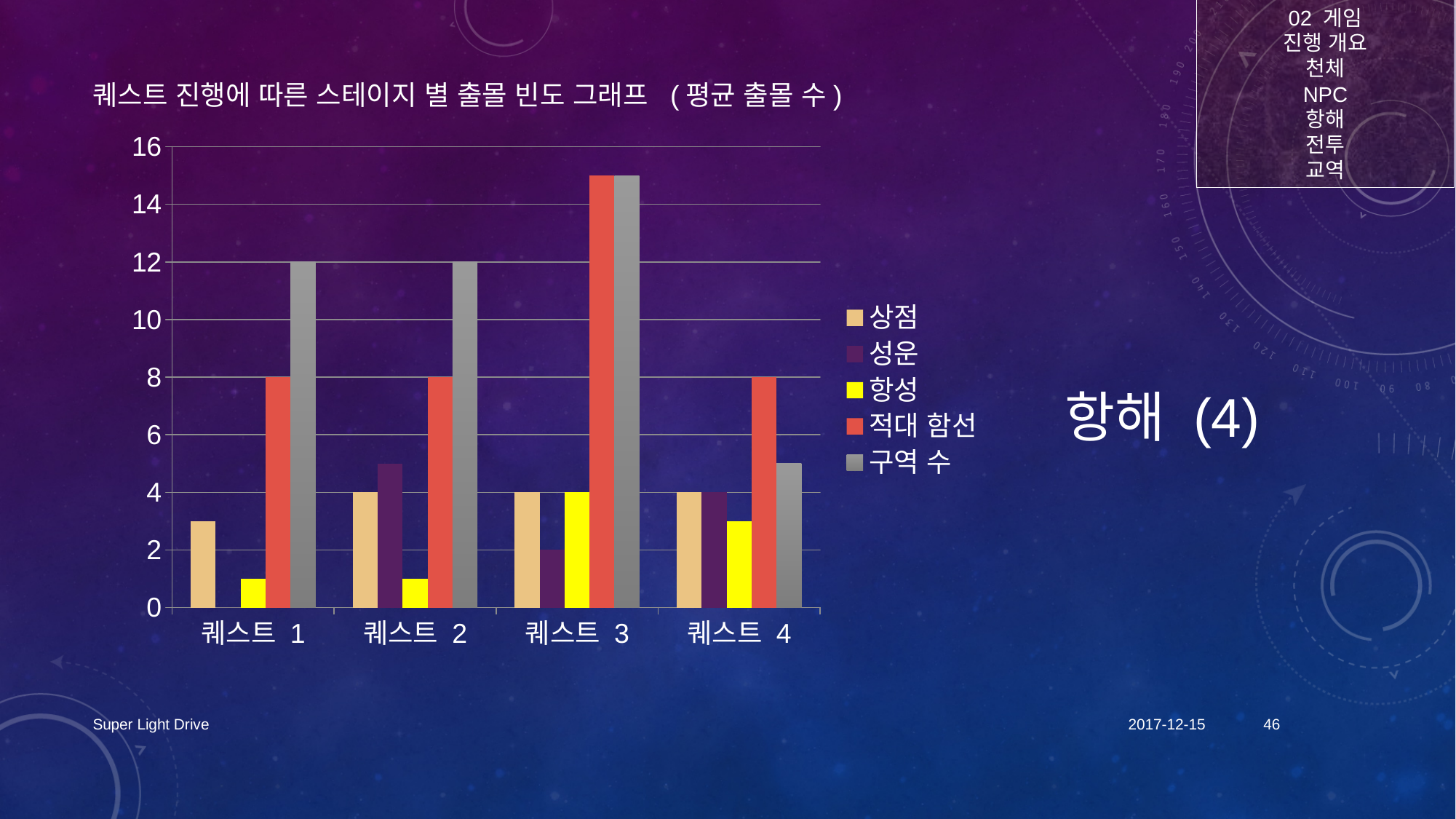

02 게임
진행 개요
천체
NPC
항해
전투
교역
# 항해 (4)
퀘스트 진행에 따른 스테이지 별 출몰 빈도 그래프  (평균 출몰 수)

### Chart

| Category | 상점 | 성운 | 항성 | 적대 함선 | 구역 수 |
|---|---|---|---|---|---|
| 퀘스트 1 | 3.0 | 0.0 | 1.0 | 8.0 | 12.0 |
| 퀘스트 2 | 4.0 | 5.0 | 1.0 | 8.0 | 12.0 |
| 퀘스트 3 | 4.0 | 2.0 | 4.0 | 15.0 | 15.0 |
| 퀘스트 4 | 4.0 | 4.0 | 3.0 | 8.0 | 5.0 |
Super Light Drive
2017-12-15
46